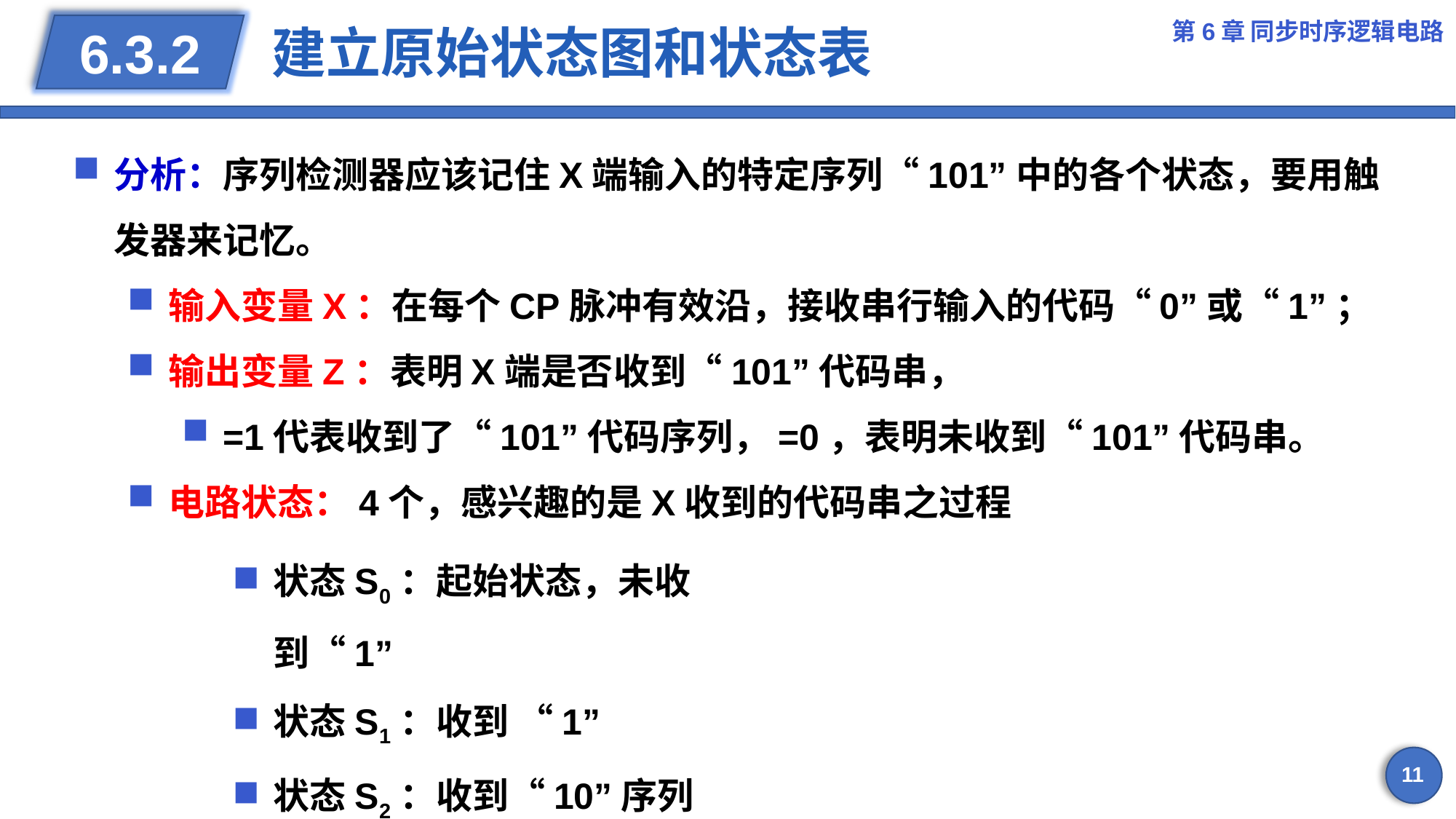

第6章 同步时序逻辑电路
# 建立原始状态图和状态表
6.3.2
分析：序列检测器应该记住X端输入的特定序列“101”中的各个状态，要用触发器来记忆。
输入变量X：在每个CP脉冲有效沿，接收串行输入的代码“0”或“1”；
输出变量Z：表明X端是否收到“101”代码串，
=1代表收到了“101”代码序列，=0，表明未收到“101”代码串。
电路状态：4个，感兴趣的是X收到的代码串之过程
状态S0：起始状态，未收到“1”
状态S1：收到 “1”
状态S2：收到“10”序列
状态S3：收到“101”序列
11